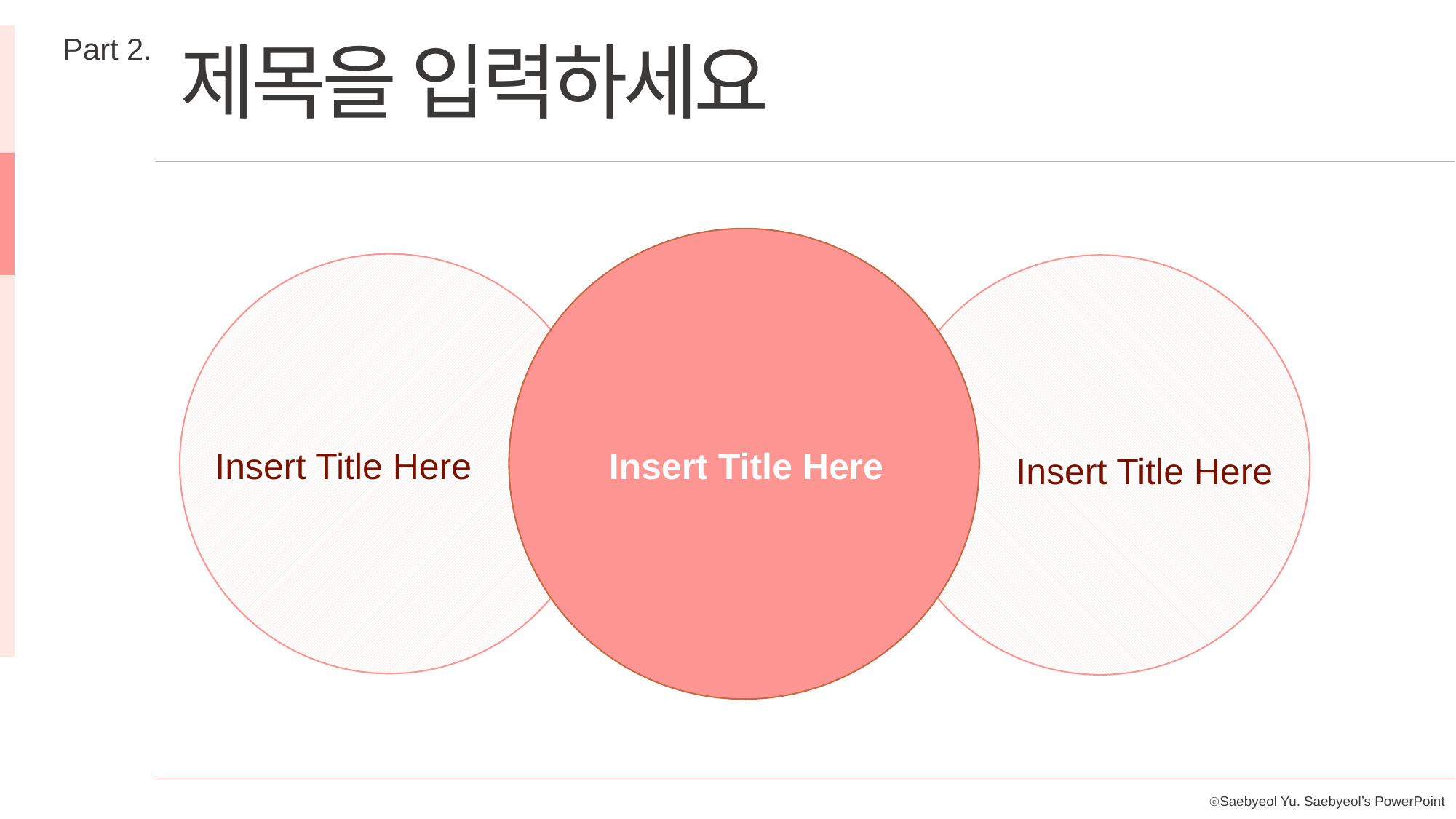

Part 2.

제목을 입력하세요

Insert Title Here

Insert Title Here
Insert Title Here